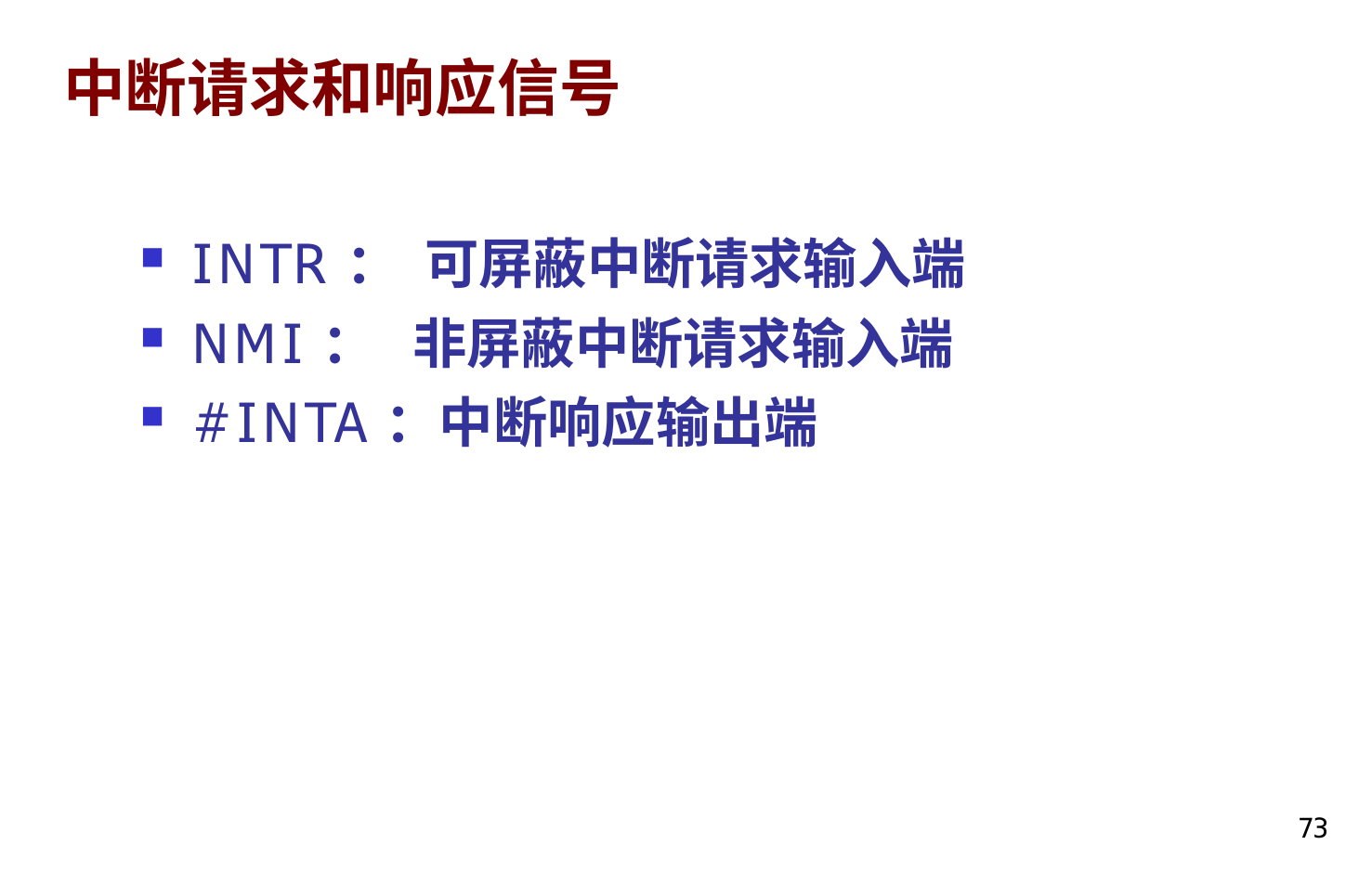

# 中断请求和响应信号
INTR：  可屏蔽中断请求输入端
NMI：   非屏蔽中断请求输入端
#INTA：中断响应输出端
73